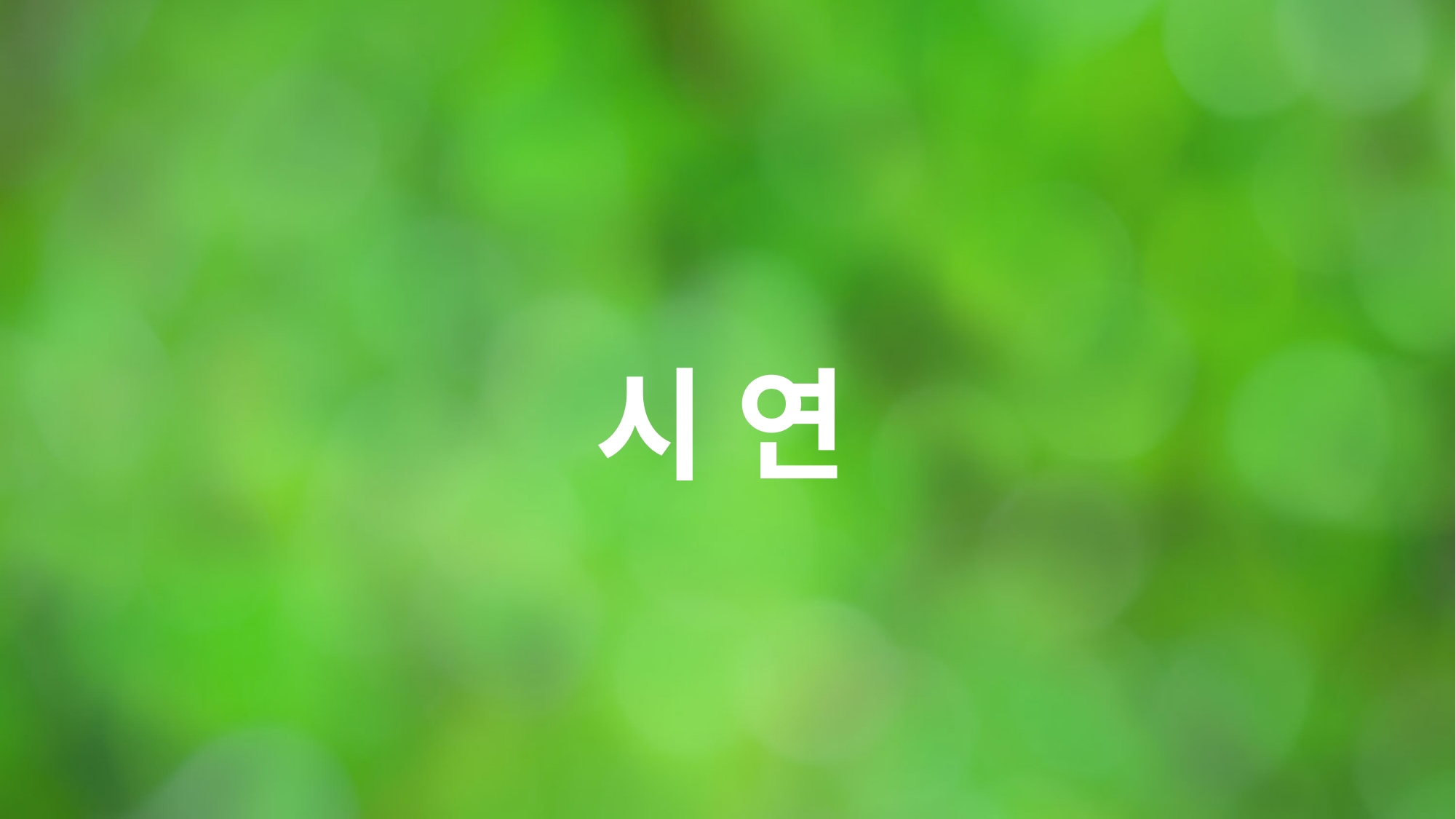

하기전에 왜 영어로 만들었는지
시장성
저희 팀이 유일하게 비전공자 팀인데 모두가 꿈이 큽니다.
 처음 만들어 보는 것이지만 글로벌 하게 만들어보자
시 연